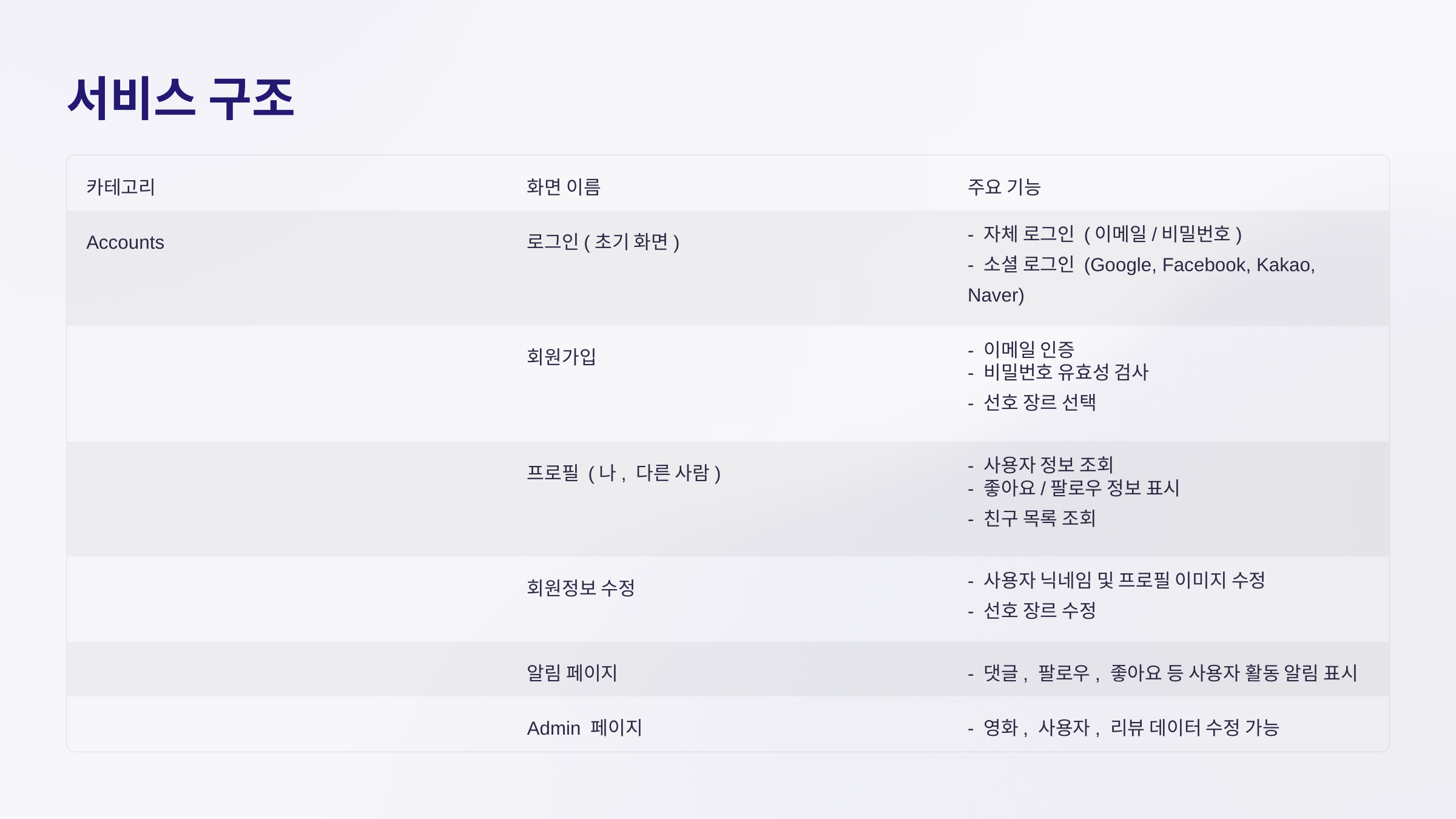

서비스 구조

카테고리
화면 이름
주요 기능

Accounts
로그인(초기 화면)
- 자체 로그인 (이메일/비밀번호)
- 소셜 로그인 (Google, Facebook, Kakao, Naver)

회원가입
- 이메일 인증
- 비밀번호 유효성 검사
- 선호 장르 선택

프로필 (나, 다른 사람)
- 사용자 정보 조회
- 좋아요/팔로우 정보 표시
- 친구 목록 조회

회원정보 수정
- 사용자 닉네임 및 프로필 이미지 수정
- 선호 장르 수정

알림 페이지
- 댓글, 팔로우, 좋아요 등 사용자 활동 알림 표시

Admin 페이지
- 영화, 사용자, 리뷰 데이터 수정 가능